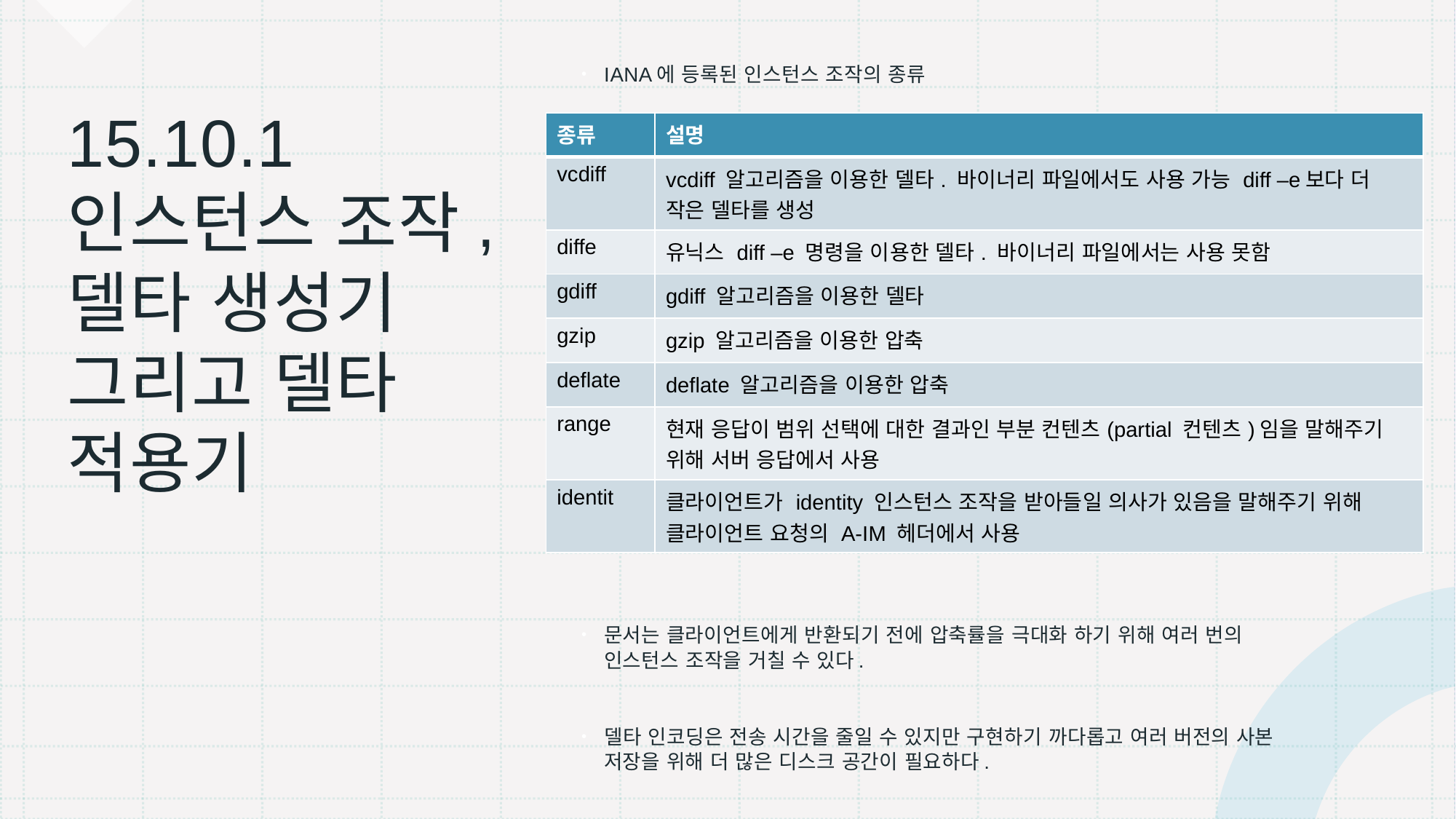

IANA에 등록된 인스턴스 조작의 종류

문서는 클라이언트에게 반환되기 전에 압축률을 극대화 하기 위해 여러 번의 인스턴스 조작을 거칠 수 있다.

델타 인코딩은 전송 시간을 줄일 수 있지만 구현하기 까다롭고 여러 버전의 사본 저장을 위해 더 많은 디스크 공간이 필요하다.

# 15.10.1 인스턴스 조작, 델타 생성기 그리고 델타 적용기
| 종류 | 설명 |
| --- | --- |
| vcdiff | vcdiff 알고리즘을 이용한 델타. 바이너리 파일에서도 사용 가능 diff –e보다 더 작은 델타를 생성 |
| diffe | 유닉스 diff –e 명령을 이용한 델타. 바이너리 파일에서는 사용 못함 |
| gdiff | gdiff 알고리즘을 이용한 델타 |
| gzip | gzip 알고리즘을 이용한 압축 |
| deflate | deflate 알고리즘을 이용한 압축 |
| range | 현재 응답이 범위 선택에 대한 결과인 부분 컨텐츠(partial 컨텐츠)임을 말해주기 위해 서버 응답에서 사용 |
| identit | 클라이언트가 identity 인스턴스 조작을 받아들일 의사가 있음을 말해주기 위해 클라이언트 요청의 A-IM 헤더에서 사용 |